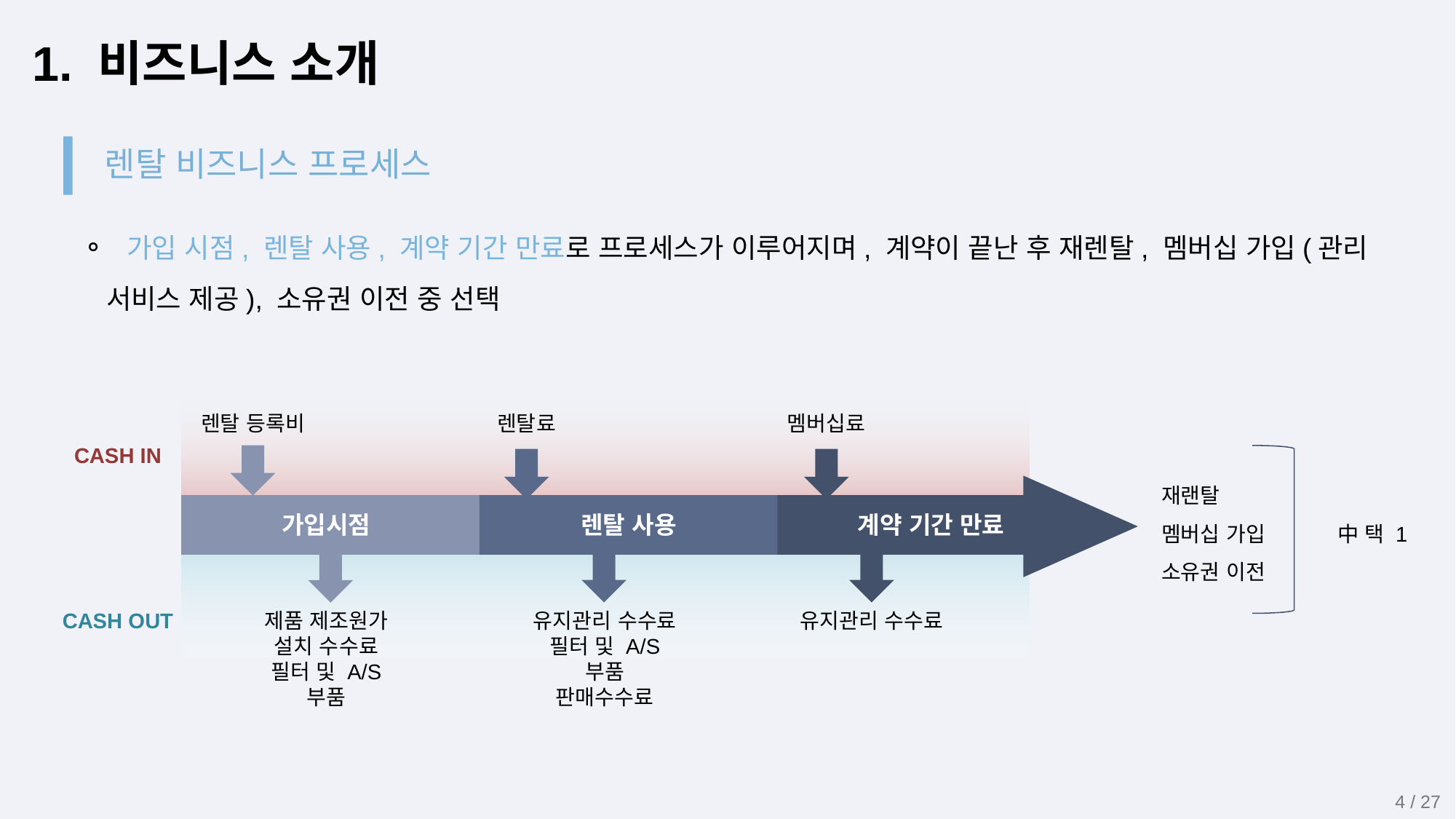

1. 비즈니스 소개

렌탈 비즈니스 프로세스
  가입 시점, 렌탈 사용, 계약 기간 만료로 프로세스가 이루어지며, 계약이 끝난 후 재렌탈, 멤버십 가입(관리 서비스 제공), 소유권 이전 중 선택

렌탈 등록비
렌탈료
멤버십료

가입시점
렌탈 사용
계약 기간 만료

유지관리 수수료
제품 제조원가
설치 수수료
필터 및 A/S 부품
유지관리 수수료
필터 및 A/S 부품
판매수수료
CASH IN

재랜탈
멤버십 가입            中 택 1
소유권 이전

CASH OUT
4 / 27